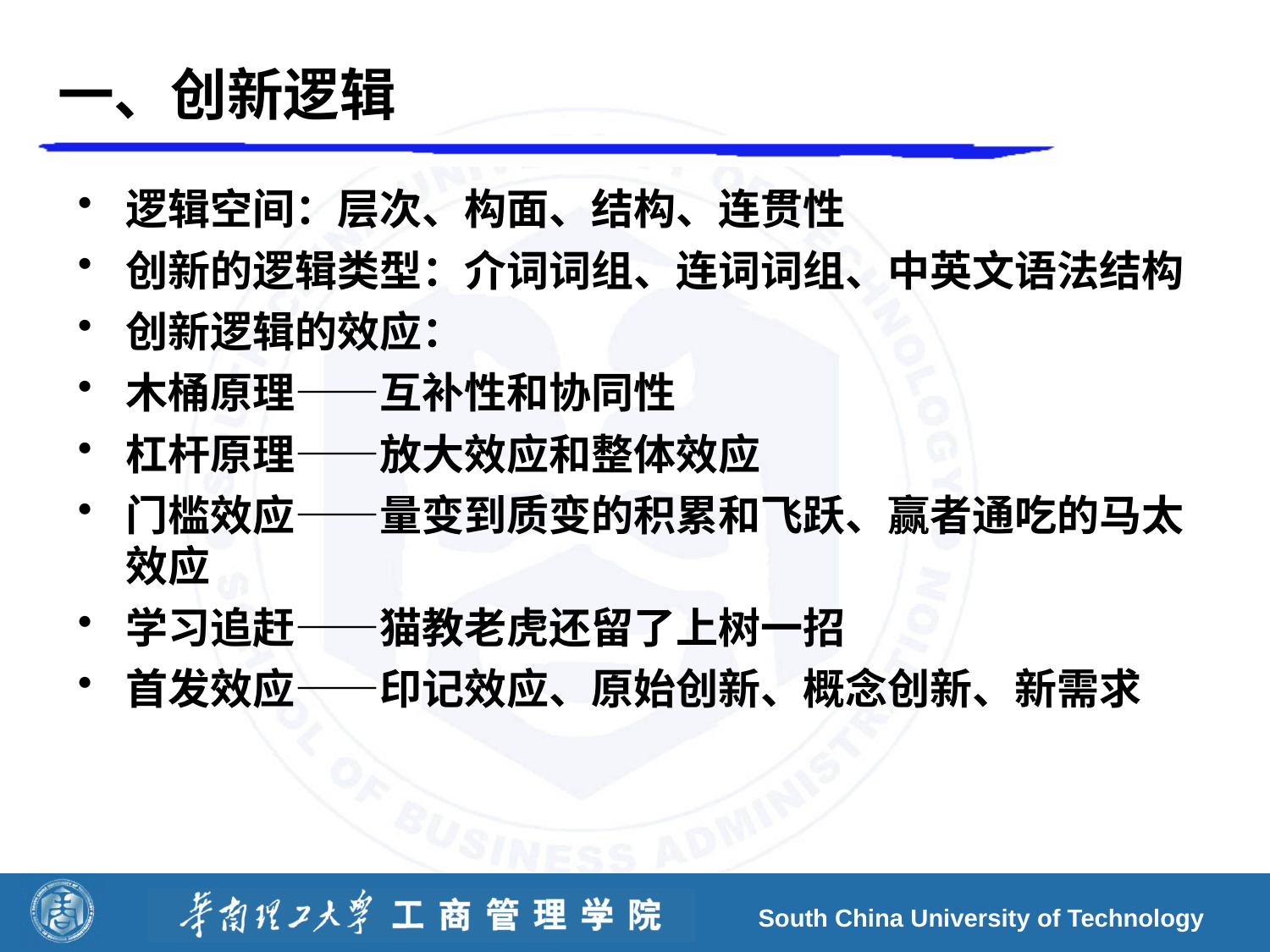

# 一、创新逻辑
逻辑空间：层次、构面、结构、连贯性
创新的逻辑类型：介词词组、连词词组、中英文语法结构
创新逻辑的效应：
木桶原理——互补性和协同性
杠杆原理——放大效应和整体效应
门槛效应——量变到质变的积累和飞跃、赢者通吃的马太效应
学习追赶——猫教老虎还留了上树一招
首发效应——印记效应、原始创新、概念创新、新需求

South China University of Technology